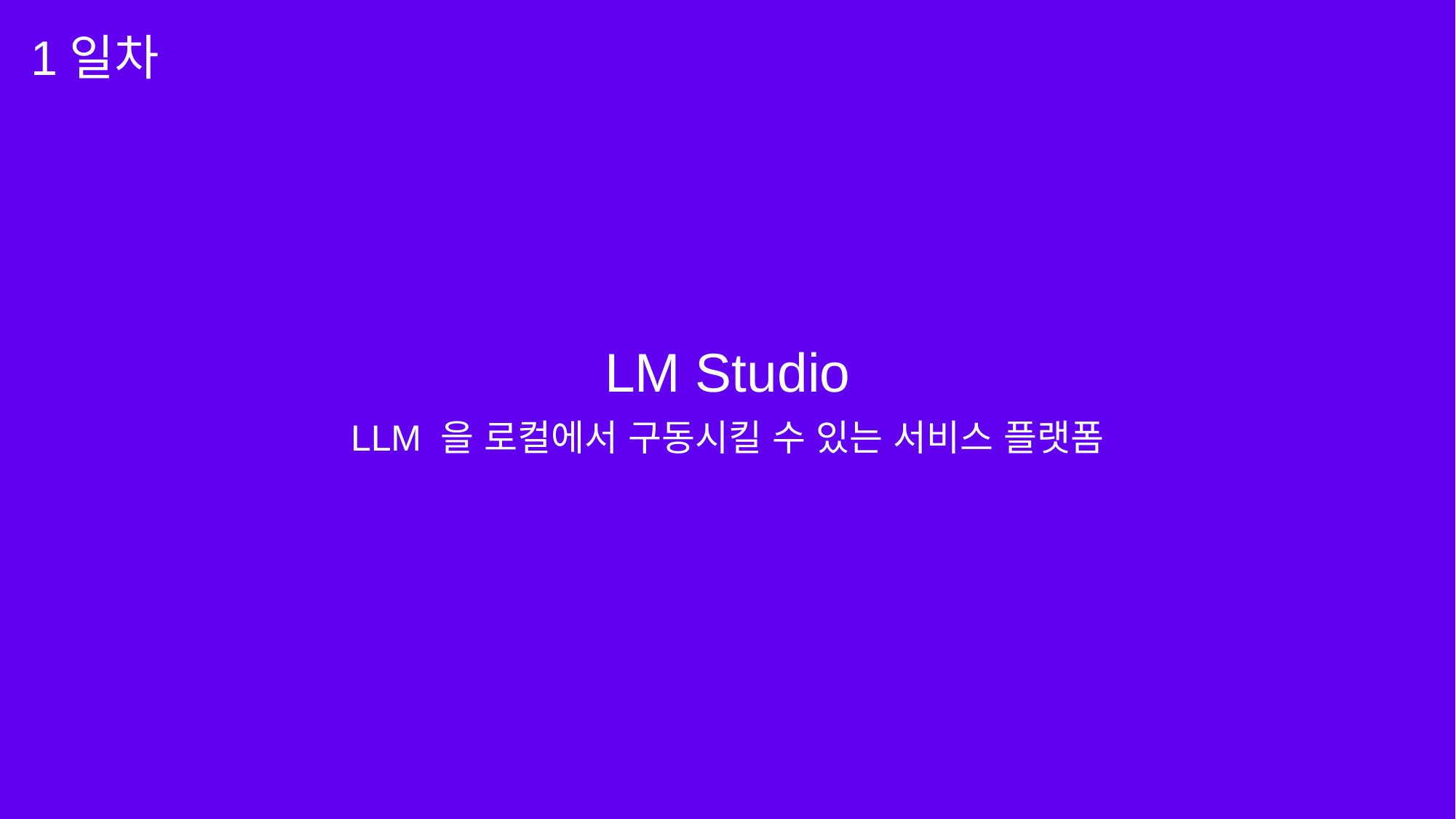

1일차
LM Studio
LLM 을 로컬에서 구동시킬 수 있는 서비스 플랫폼